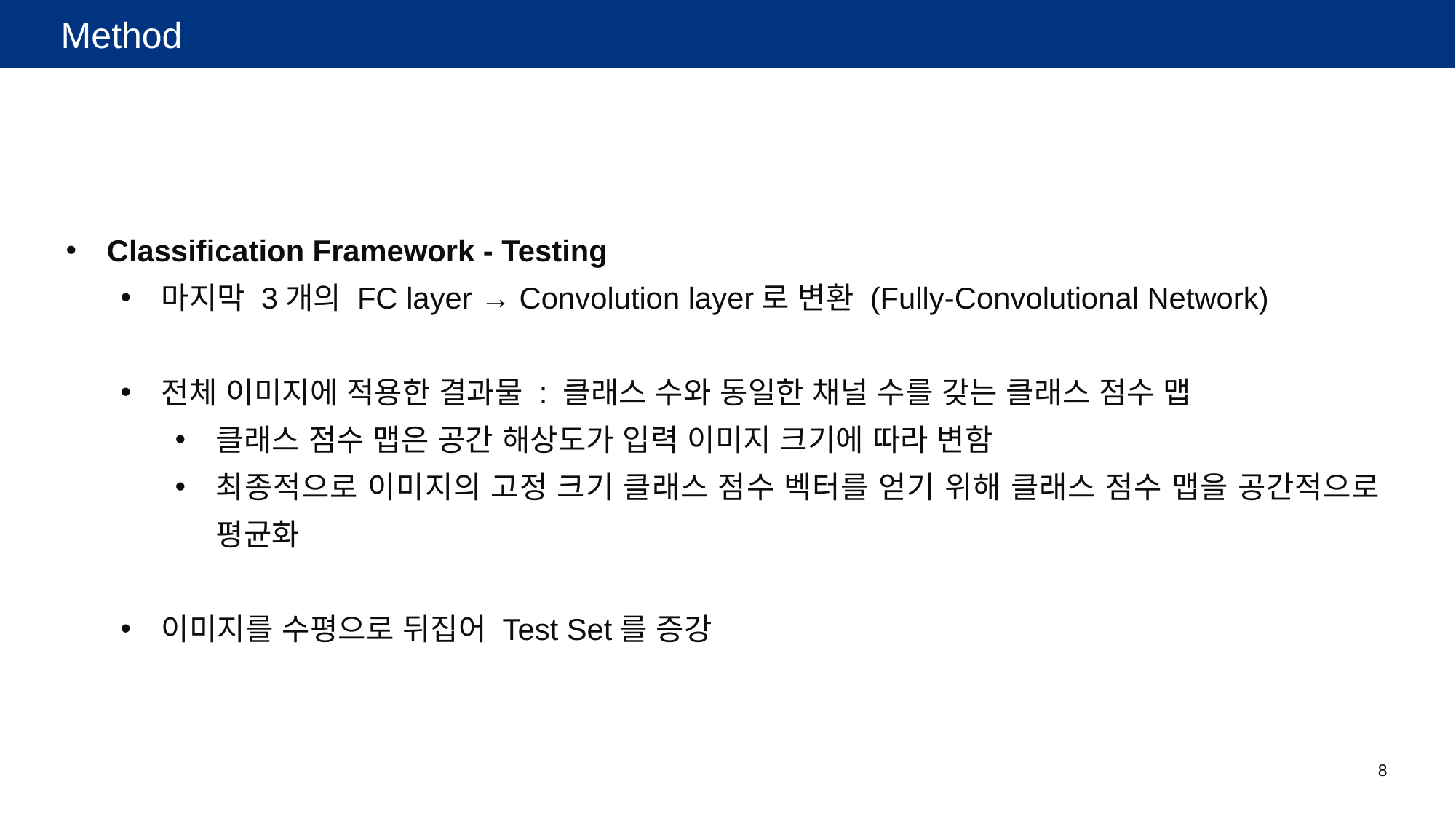

# Method
Classification Framework - Testing
마지막 3개의 FC layer → Convolution layer로 변환 (Fully-Convolutional Network)

전체 이미지에 적용한 결과물 : 클래스 수와 동일한 채널 수를 갖는 클래스 점수 맵
클래스 점수 맵은 공간 해상도가 입력 이미지 크기에 따라 변함
최종적으로 이미지의 고정 크기 클래스 점수 벡터를 얻기 위해 클래스 점수 맵을 공간적으로  평균화

이미지를 수평으로 뒤집어 Test Set를 증강